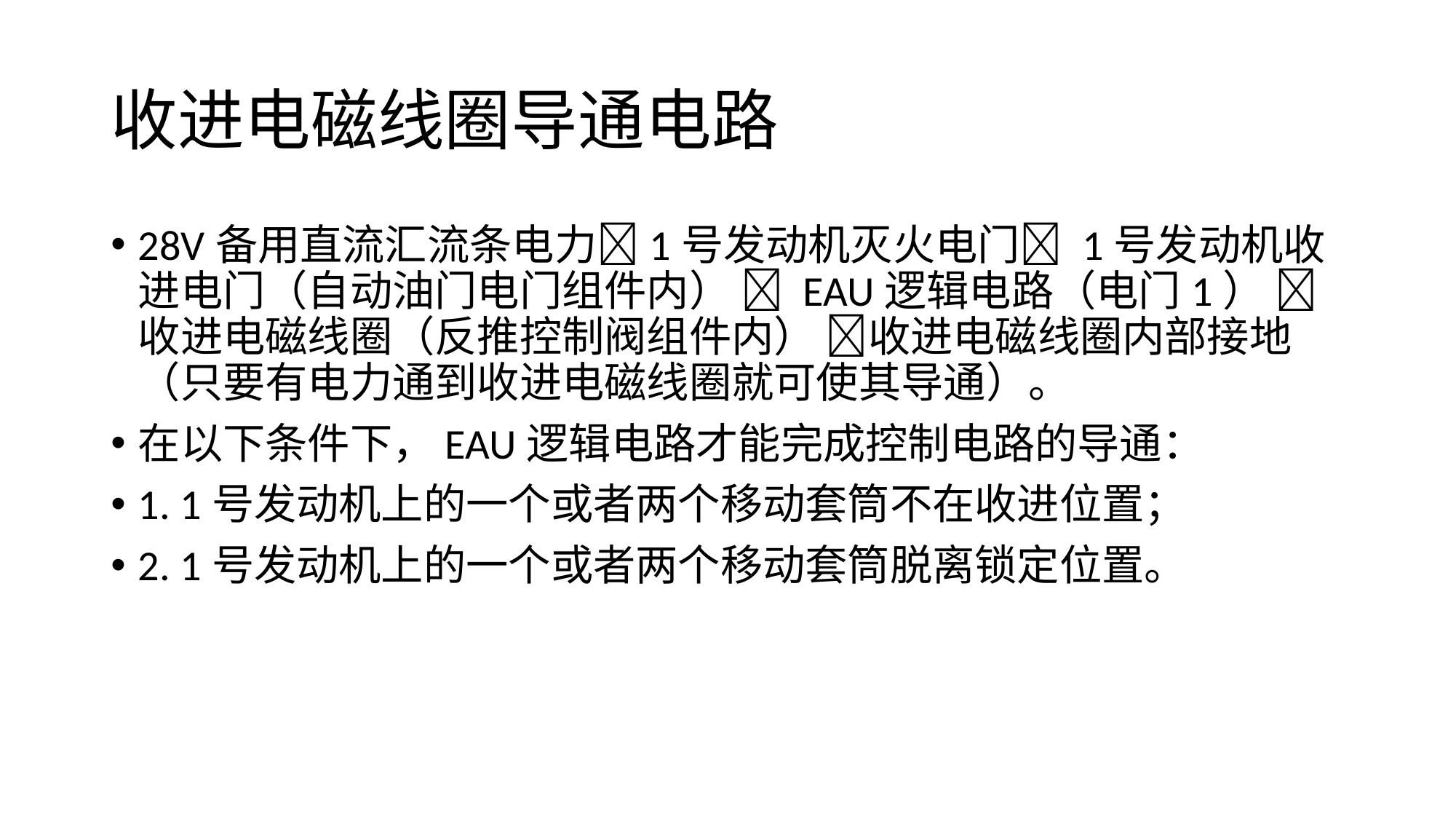

# 收进电磁线圈导通电路
28V备用直流汇流条电力→1号发动机灭火电门→ 1号发动机收进电门（自动油门电门组件内） → EAU逻辑电路（电门1） →收进电磁线圈（反推控制阀组件内） →收进电磁线圈内部接地（只要有电力通到收进电磁线圈就可使其导通）。
在以下条件下，EAU逻辑电路才能完成控制电路的导通：
1. 1号发动机上的一个或者两个移动套筒不在收进位置；
2. 1号发动机上的一个或者两个移动套筒脱离锁定位置。